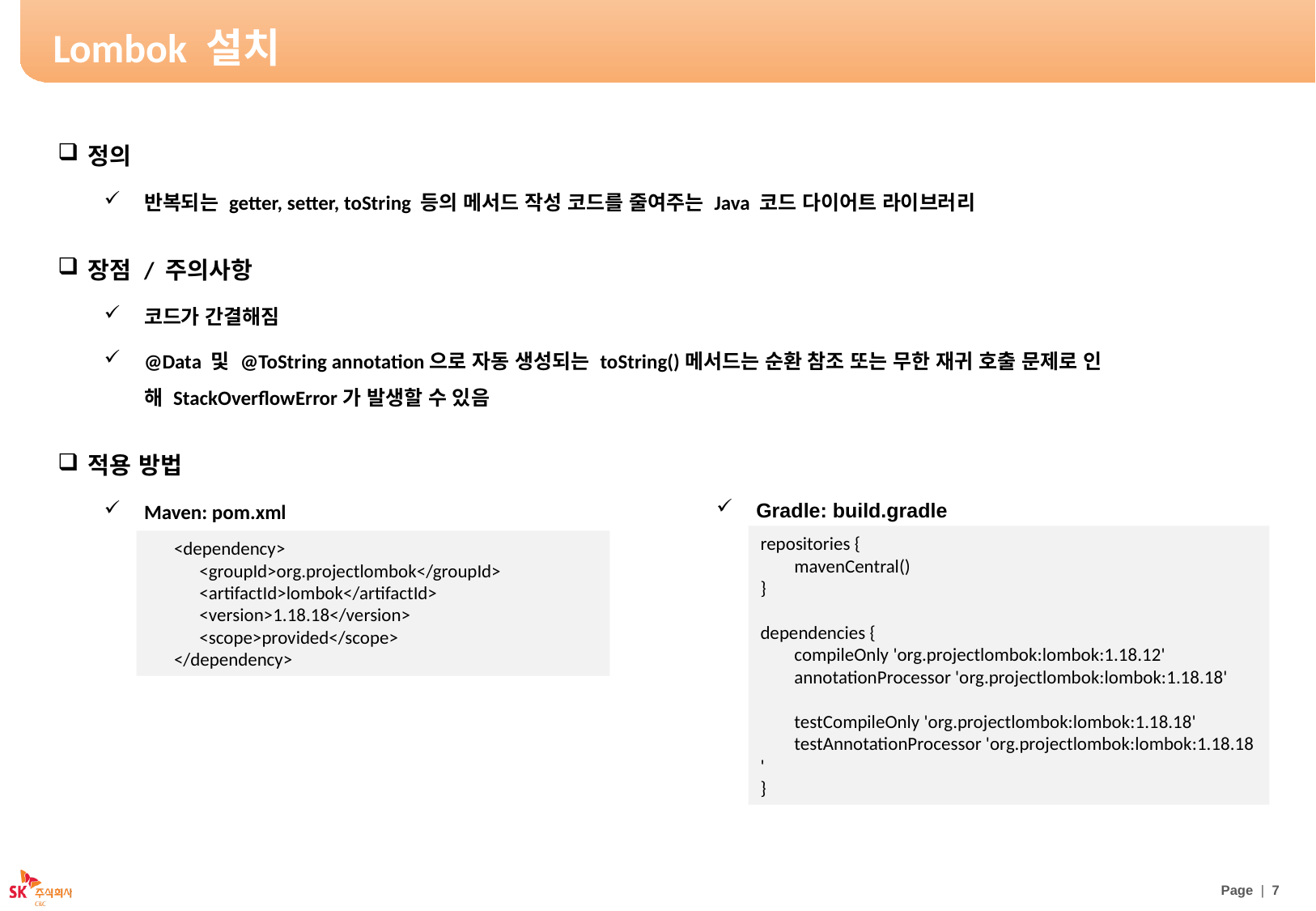

# Lombok 설치
정의
반복되는 getter, setter, toString 등의 메서드 작성 코드를 줄여주는 Java 코드 다이어트 라이브러리
장점 / 주의사항
코드가 간결해짐
@Data 및 @ToString annotation으로 자동 생성되는 toString()메서드는 순환 참조 또는 무한 재귀 호출 문제로 인해 StackOverflowError가 발생할 수 있음
적용 방법
Maven: pom.xml

Gradle: build.gradle
repositories {
        mavenCentral()
}

dependencies {
        compileOnly 'org.projectlombok:lombok:1.18.12'
        annotationProcessor 'org.projectlombok:lombok:1.18.18'

        testCompileOnly 'org.projectlombok:lombok:1.18.18'
        testAnnotationProcessor 'org.projectlombok:lombok:1.18.18'
}
      <dependency>
            <groupId>org.projectlombok</groupId>
            <artifactId>lombok</artifactId>
            <version>1.18.18</version>
            <scope>provided</scope>
      </dependency>